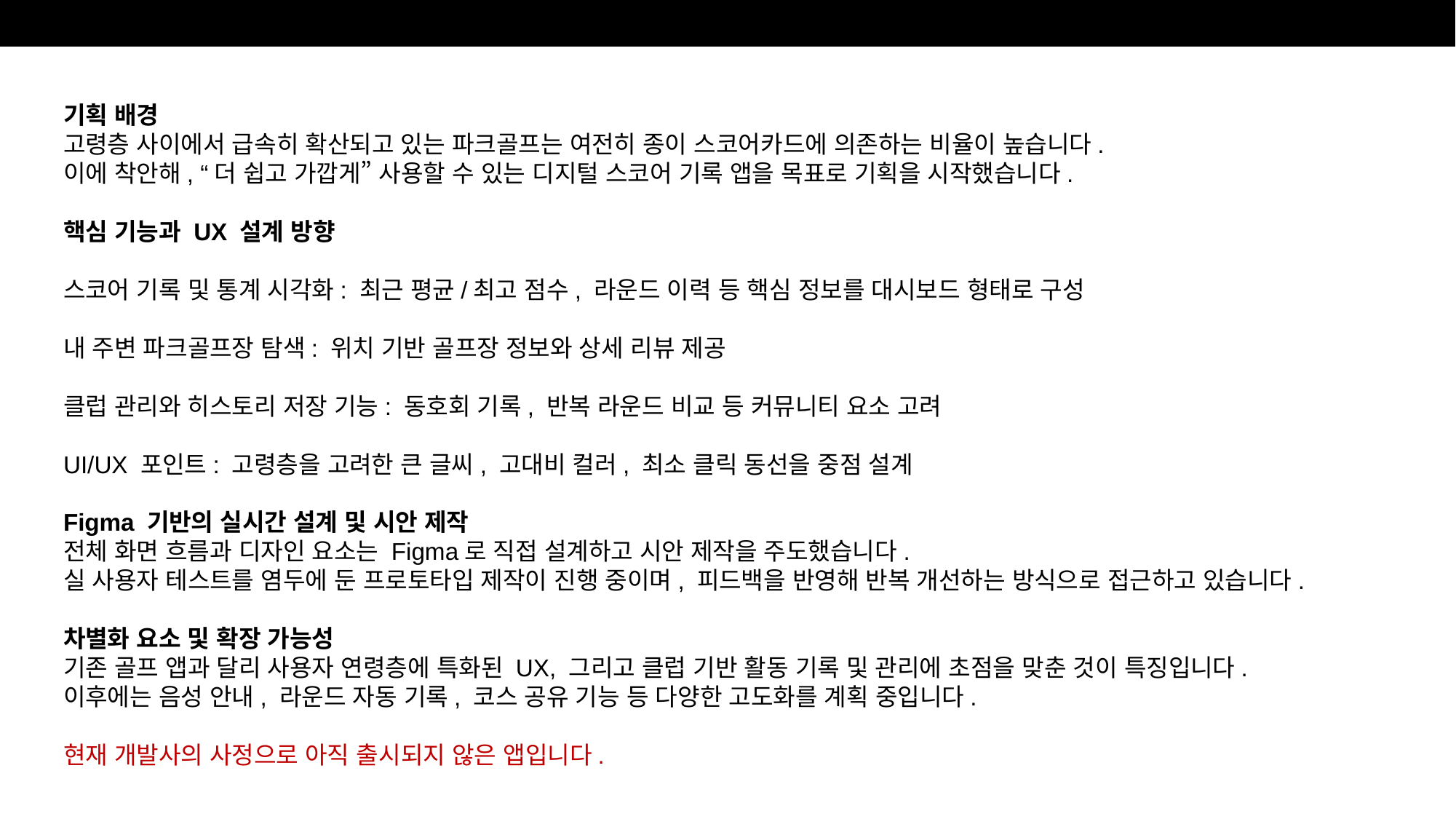

기획 배경
고령층 사이에서 급속히 확산되고 있는 파크골프는 여전히 종이 스코어카드에 의존하는 비율이 높습니다.
이에 착안해, “더 쉽고 가깝게” 사용할 수 있는 디지털 스코어 기록 앱을 목표로 기획을 시작했습니다.

핵심 기능과 UX 설계 방향

스코어 기록 및 통계 시각화: 최근 평균/최고 점수, 라운드 이력 등 핵심 정보를 대시보드 형태로 구성

내 주변 파크골프장 탐색: 위치 기반 골프장 정보와 상세 리뷰 제공

클럽 관리와 히스토리 저장 기능: 동호회 기록, 반복 라운드 비교 등 커뮤니티 요소 고려

UI/UX 포인트: 고령층을 고려한 큰 글씨, 고대비 컬러, 최소 클릭 동선을 중점 설계

Figma 기반의 실시간 설계 및 시안 제작
전체 화면 흐름과 디자인 요소는 Figma로 직접 설계하고 시안 제작을 주도했습니다.
실 사용자 테스트를 염두에 둔 프로토타입 제작이 진행 중이며, 피드백을 반영해 반복 개선하는 방식으로 접근하고 있습니다.

차별화 요소 및 확장 가능성
기존 골프 앱과 달리 사용자 연령층에 특화된 UX, 그리고 클럽 기반 활동 기록 및 관리에 초점을 맞춘 것이 특징입니다.
이후에는 음성 안내, 라운드 자동 기록, 코스 공유 기능 등 다양한 고도화를 계획 중입니다.

현재 개발사의 사정으로 아직 출시되지 않은 앱입니다.